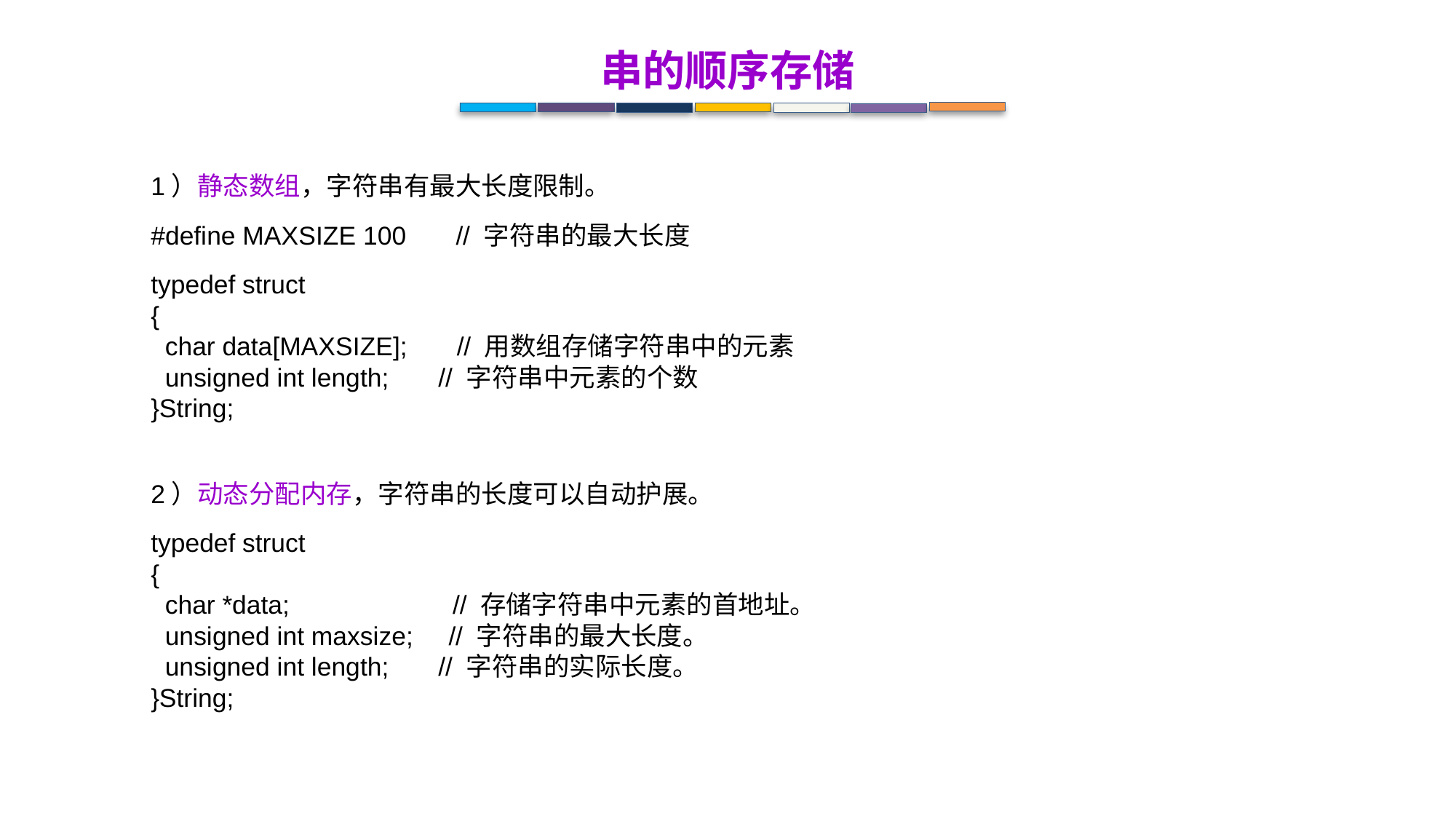

串的顺序存储

1）静态数组，字符串有最大长度限制。

#define MAXSIZE 100       // 字符串的最大长度

typedef struct
{
  char data[MAXSIZE];       // 用数组存储字符串中的元素
  unsigned int length;       // 字符串中元素的个数
}String;

2）动态分配内存，字符串的长度可以自动护展。

typedef struct
{
  char *data;                       // 存储字符串中元素的首地址。
  unsigned int maxsize;     // 字符串的最大长度。
  unsigned int length;       // 字符串的实际长度。
}String;